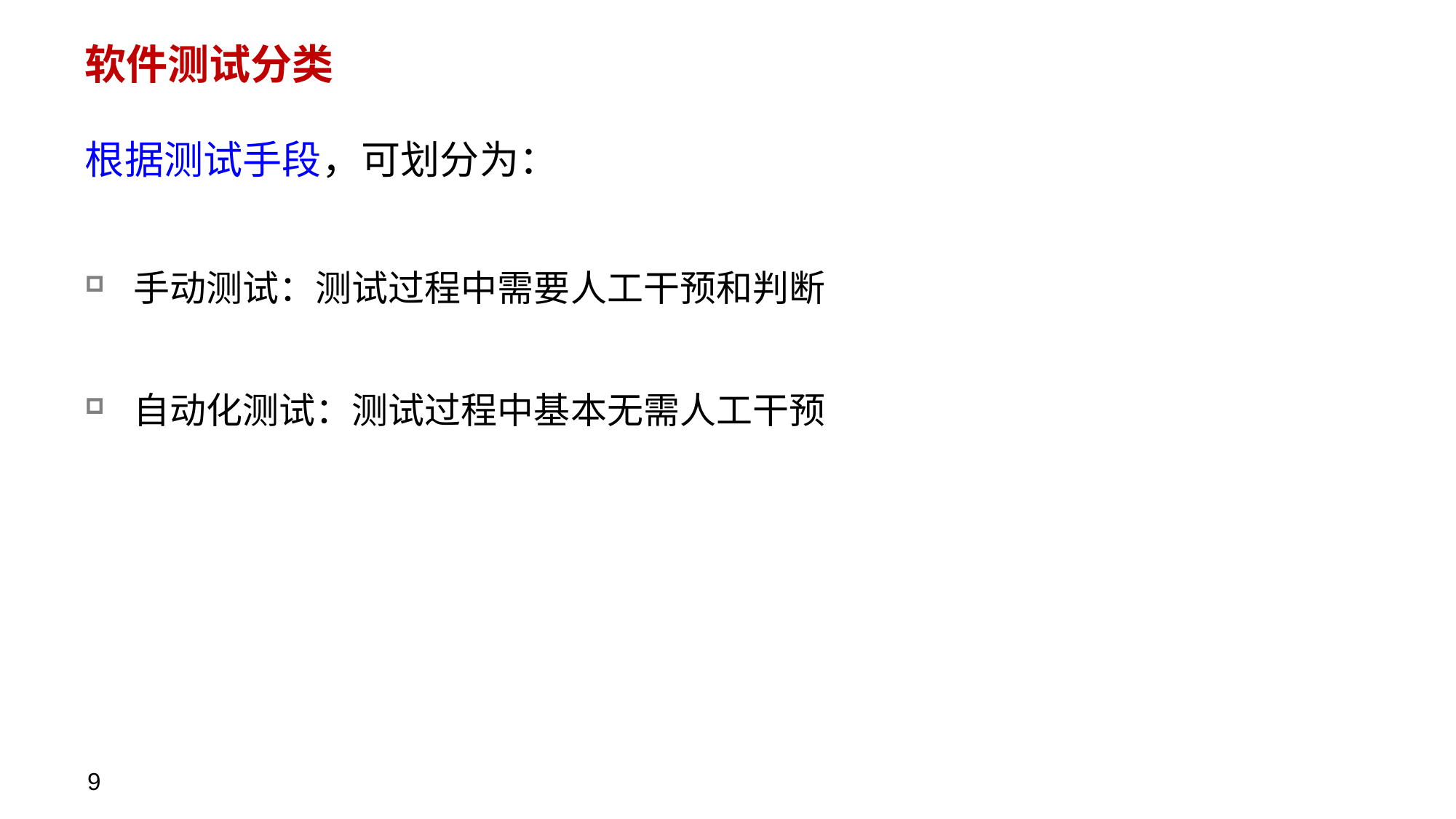

# 软件测试分类
根据测试手段，可划分为：

手动测试：测试过程中需要人工干预和判断

自动化测试：测试过程中基本无需人工干预
9